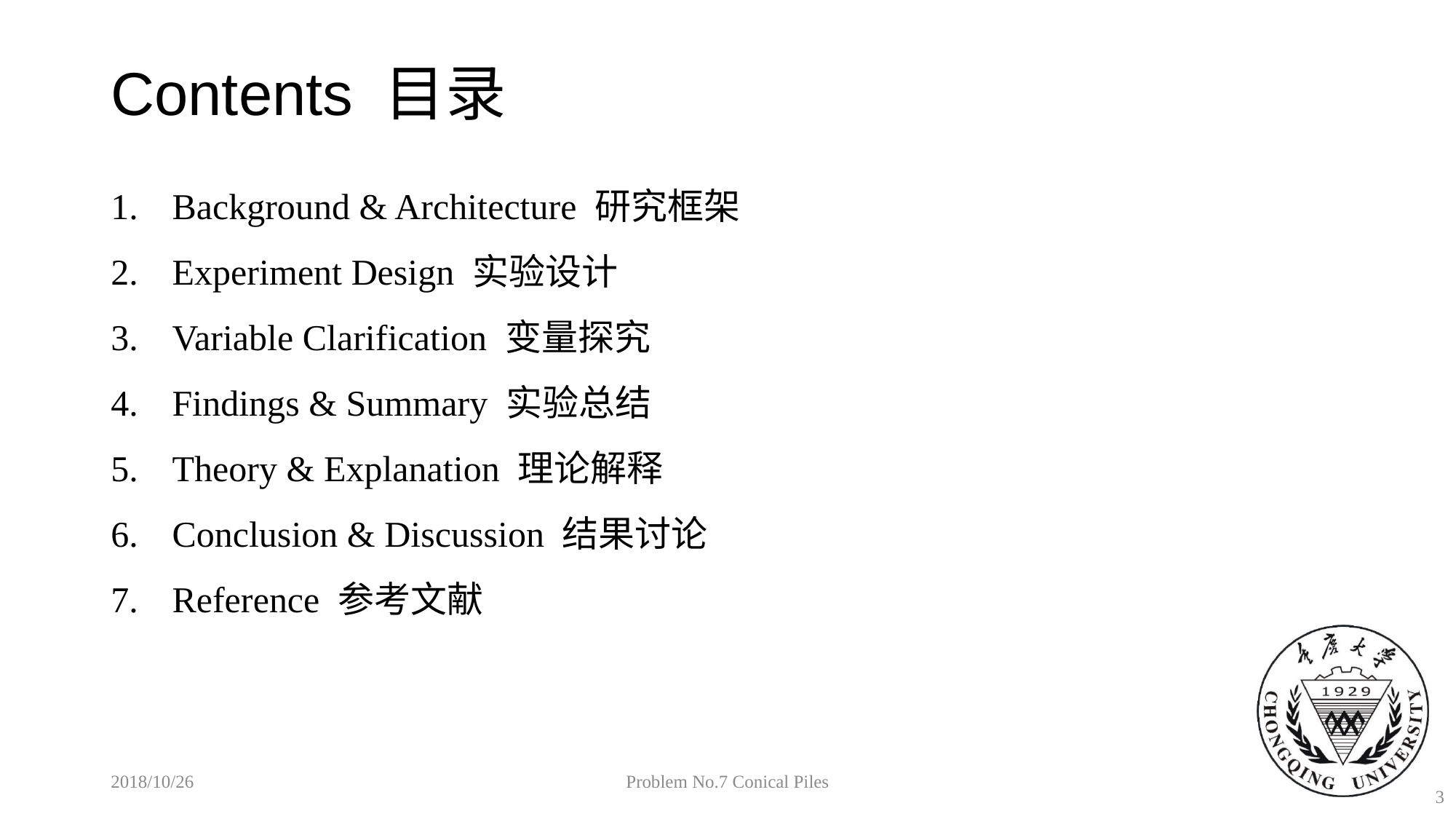

# Contents 目录
Background & Architecture 研究框架
Experiment Design 实验设计
Variable Clarification 变量探究
Findings & Summary 实验总结
Theory & Explanation 理论解释
Conclusion & Discussion 结果讨论
Reference 参考文献

2018/10/26
Problem No.7 Conical Piles
3